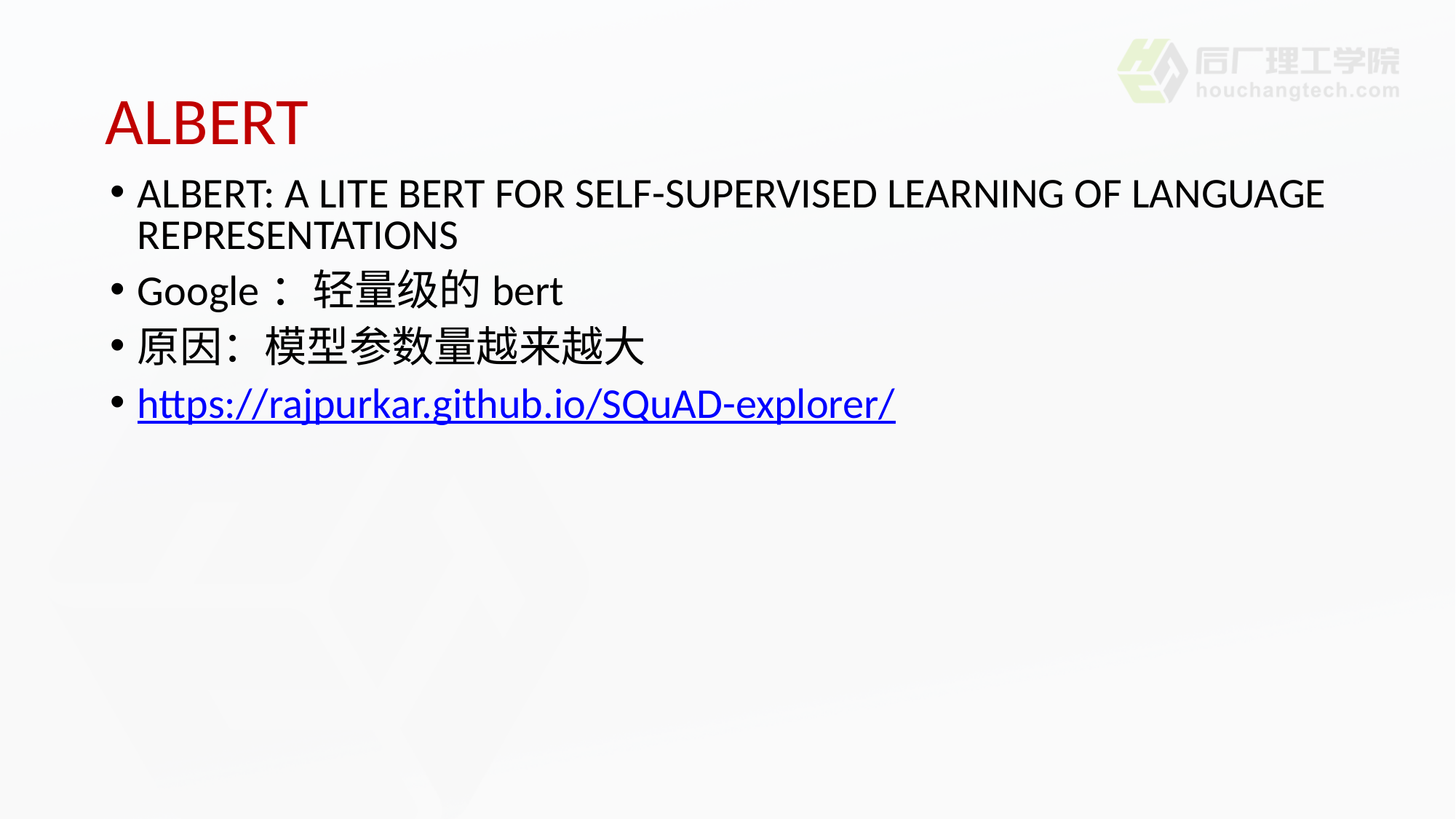

# ALBERT
ALBERT: A LITE BERT FOR SELF-SUPERVISED LEARNING OF LANGUAGE REPRESENTATIONS
Google：轻量级的bert
原因：模型参数量越来越大
https://rajpurkar.github.io/SQuAD-explorer/